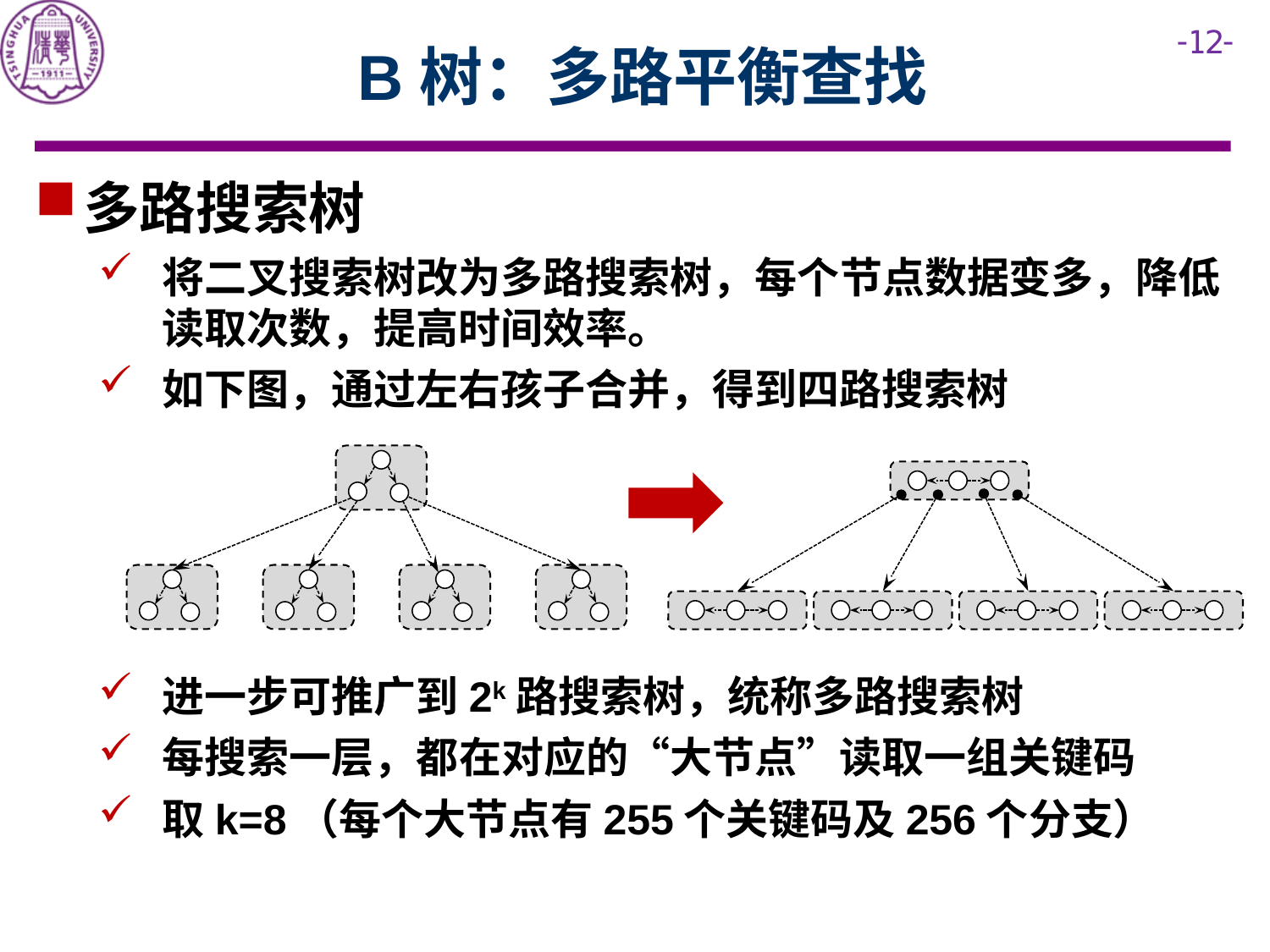

# B树：多路平衡查找
多路搜索树
将二叉搜索树改为多路搜索树，每个节点数据变多，降低读取次数，提高时间效率。
如下图，通过左右孩子合并，得到四路搜索树

进一步可推广到2k路搜索树，统称多路搜索树
每搜索一层，都在对应的“大节点”读取一组关键码
取k=8（每个大节点有255个关键码及256个分支）